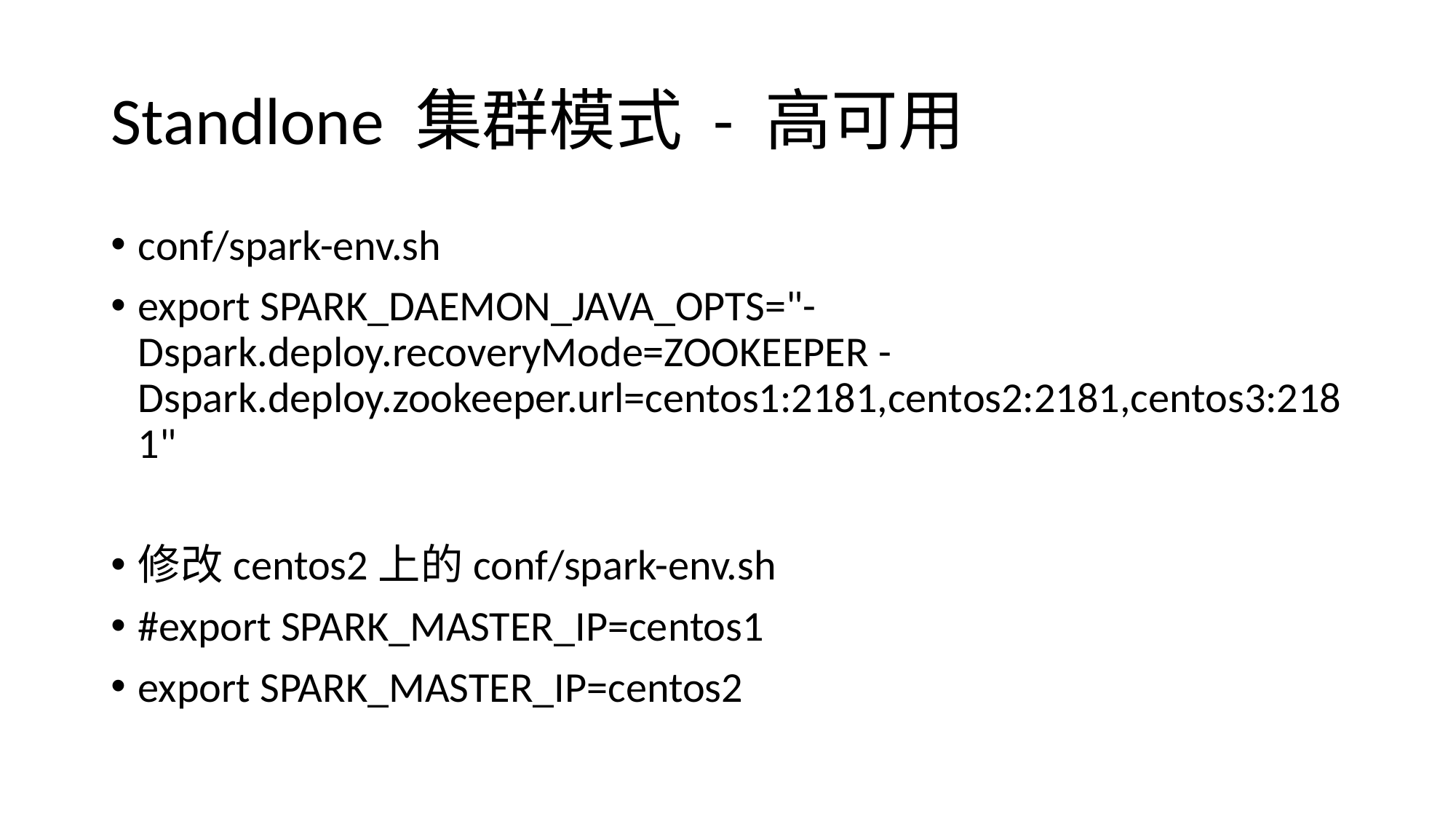

# Standlone 集群模式 - 高可用
conf/spark-env.sh
export SPARK_DAEMON_JAVA_OPTS="-Dspark.deploy.recoveryMode=ZOOKEEPER -Dspark.deploy.zookeeper.url=centos1:2181,centos2:2181,centos3:2181"

修改centos2上的conf/spark-env.sh
#export SPARK_MASTER_IP=centos1
export SPARK_MASTER_IP=centos2